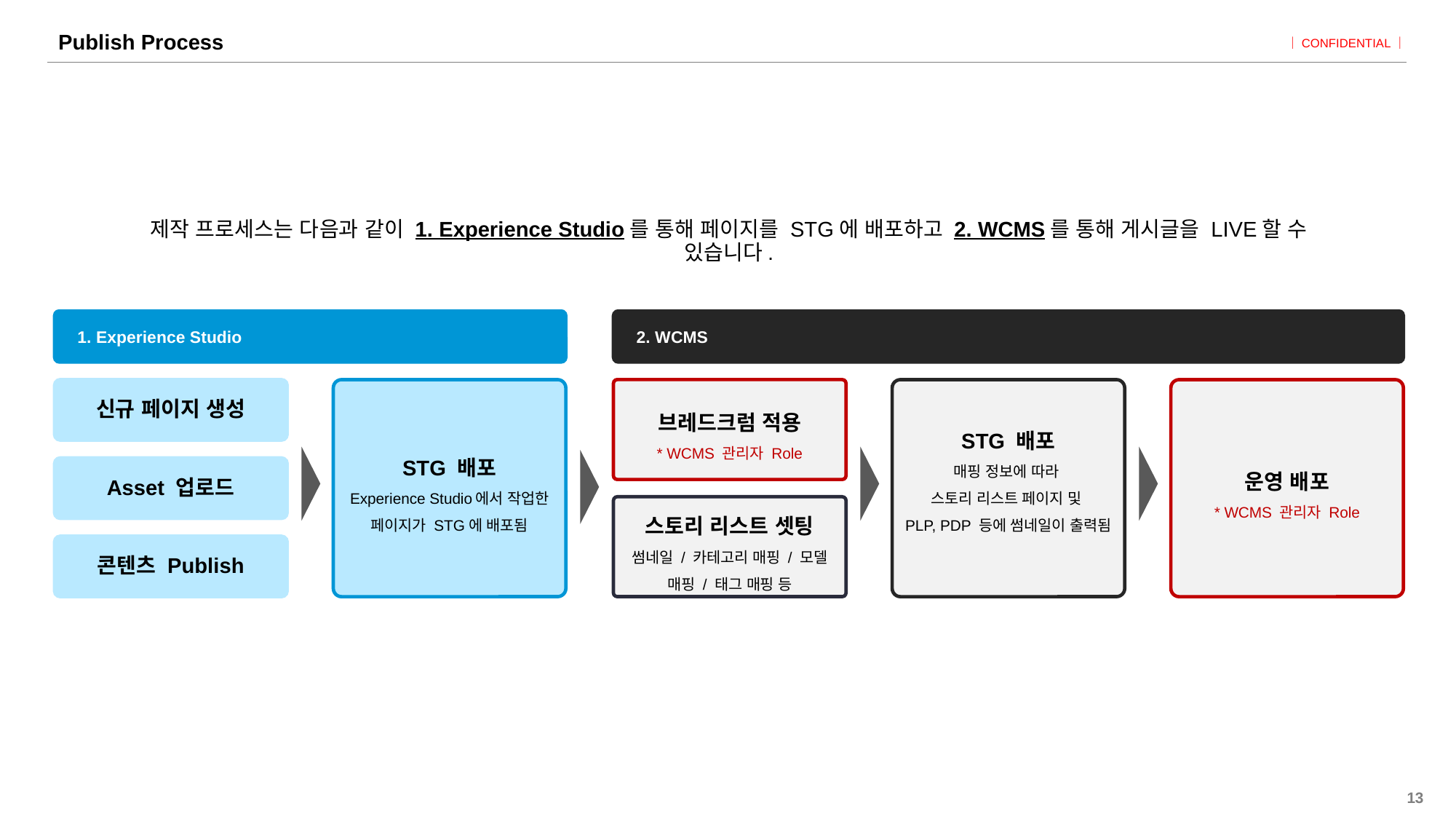

# Publish Process
제작 프로세스는 다음과 같이 1. Experience Studio를 통해 페이지를 STG에 배포하고 2. WCMS를 통해 게시글을 LIVE할 수 있습니다.
1. Experience Studio
2. WCMS
신규 페이지 생성
Asset 업로드
콘텐츠 Publish
STG 배포
Experience Studio에서 작업한
페이지가 STG에 배포됨
브레드크럼 적용
* WCMS 관리자 Role
STG 배포
매핑 정보에 따라
스토리 리스트 페이지 및
PLP, PDP 등에 썸네일이 출력됨
운영 배포
* WCMS 관리자 Role

스토리 리스트 셋팅
썸네일 / 카테고리 매핑 / 모델 매핑 / 태그 매핑 등